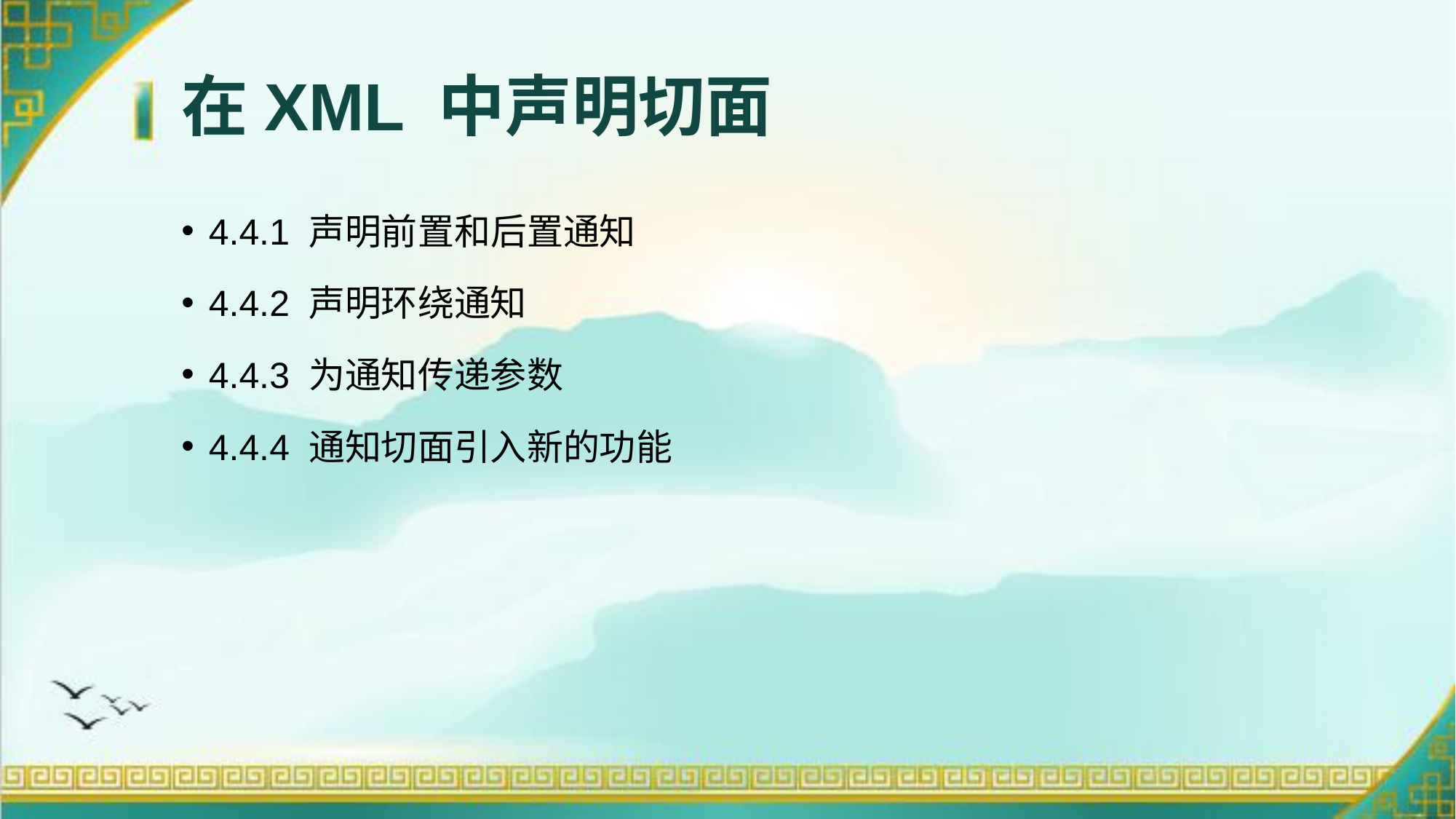

# 在XML 中声明切面
4.4.1 声明前置和后置通知
4.4.2 声明环绕通知
4.4.3 为通知传递参数
4.4.4 通知切面引入新的功能